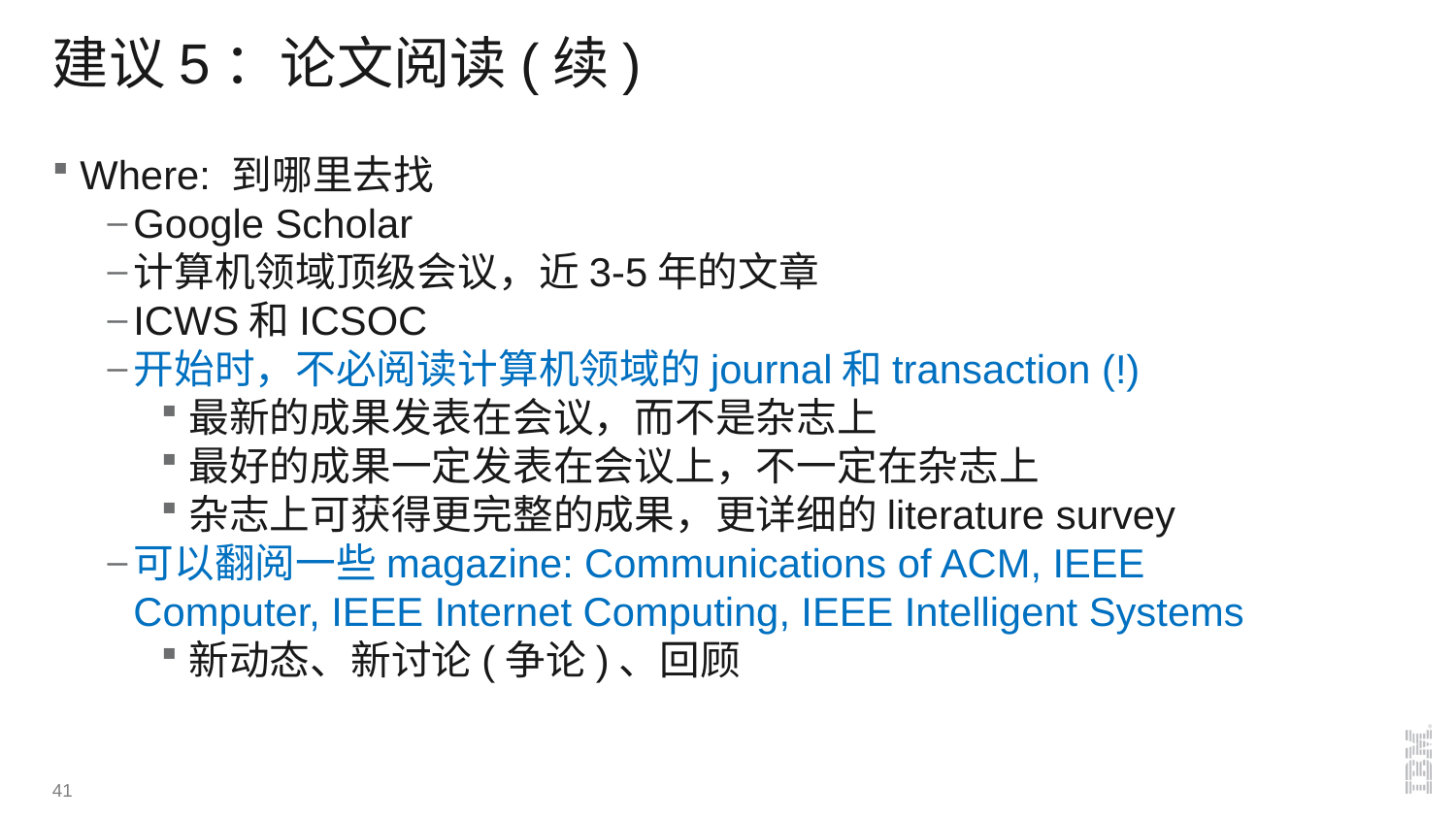

# 建议5：论文阅读(续)
Where: 到哪里去找
Google Scholar
计算机领域顶级会议，近3-5年的文章
ICWS和ICSOC
开始时，不必阅读计算机领域的journal和transaction (!)
最新的成果发表在会议，而不是杂志上
最好的成果一定发表在会议上，不一定在杂志上
杂志上可获得更完整的成果，更详细的literature survey
可以翻阅一些magazine: Communications of ACM, IEEE Computer, IEEE Internet Computing, IEEE Intelligent Systems
新动态、新讨论(争论)、回顾

41